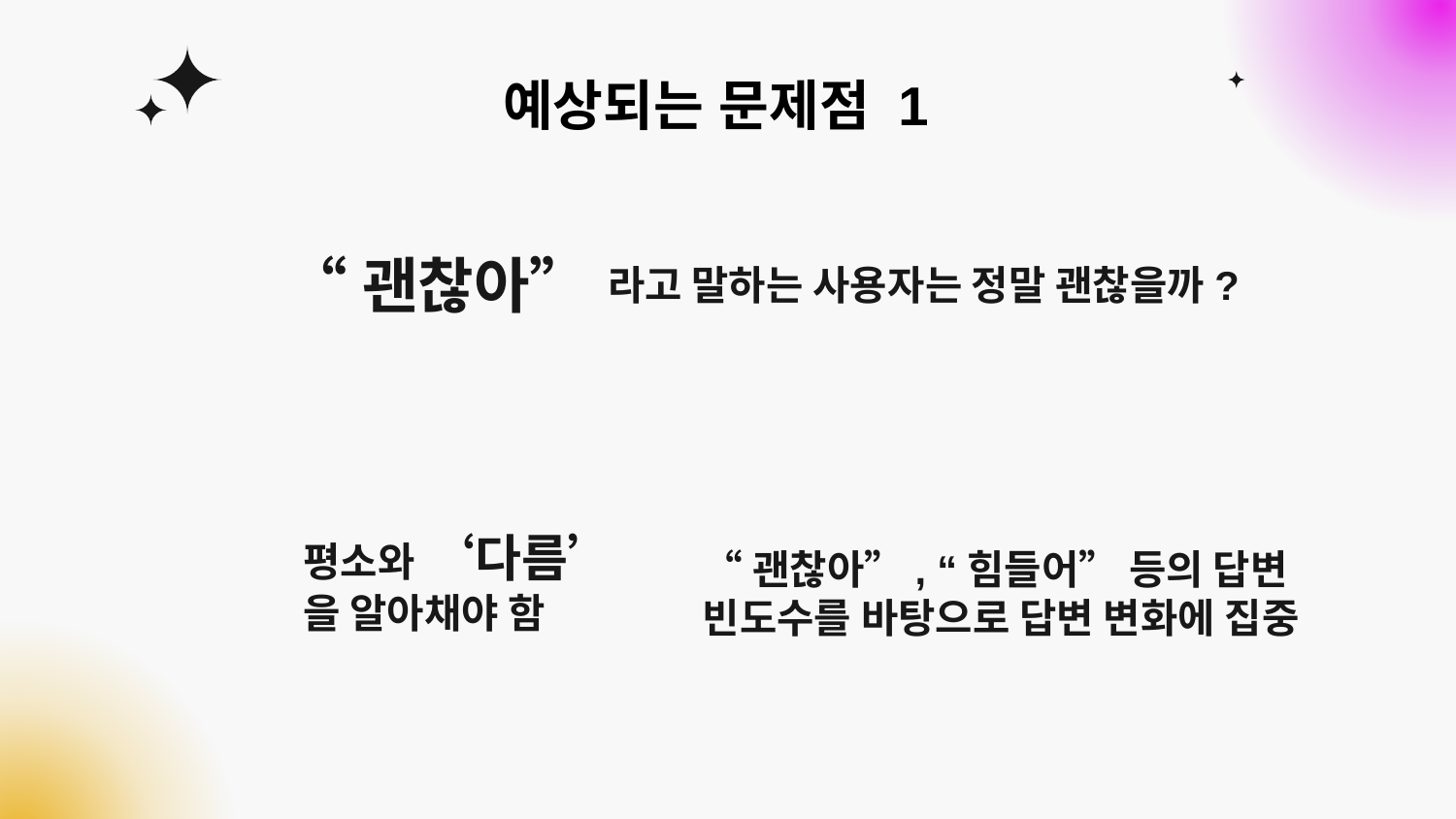

# 예상되는 문제점 1

라고 말하는 사용자는 정말 괜찮을까?
“괜찮아”

“괜찮아”, “힘들어” 등의 답변 빈도수를 바탕으로 답변 변화에 집중
평소와 ‘다름’
을 알아채야 함